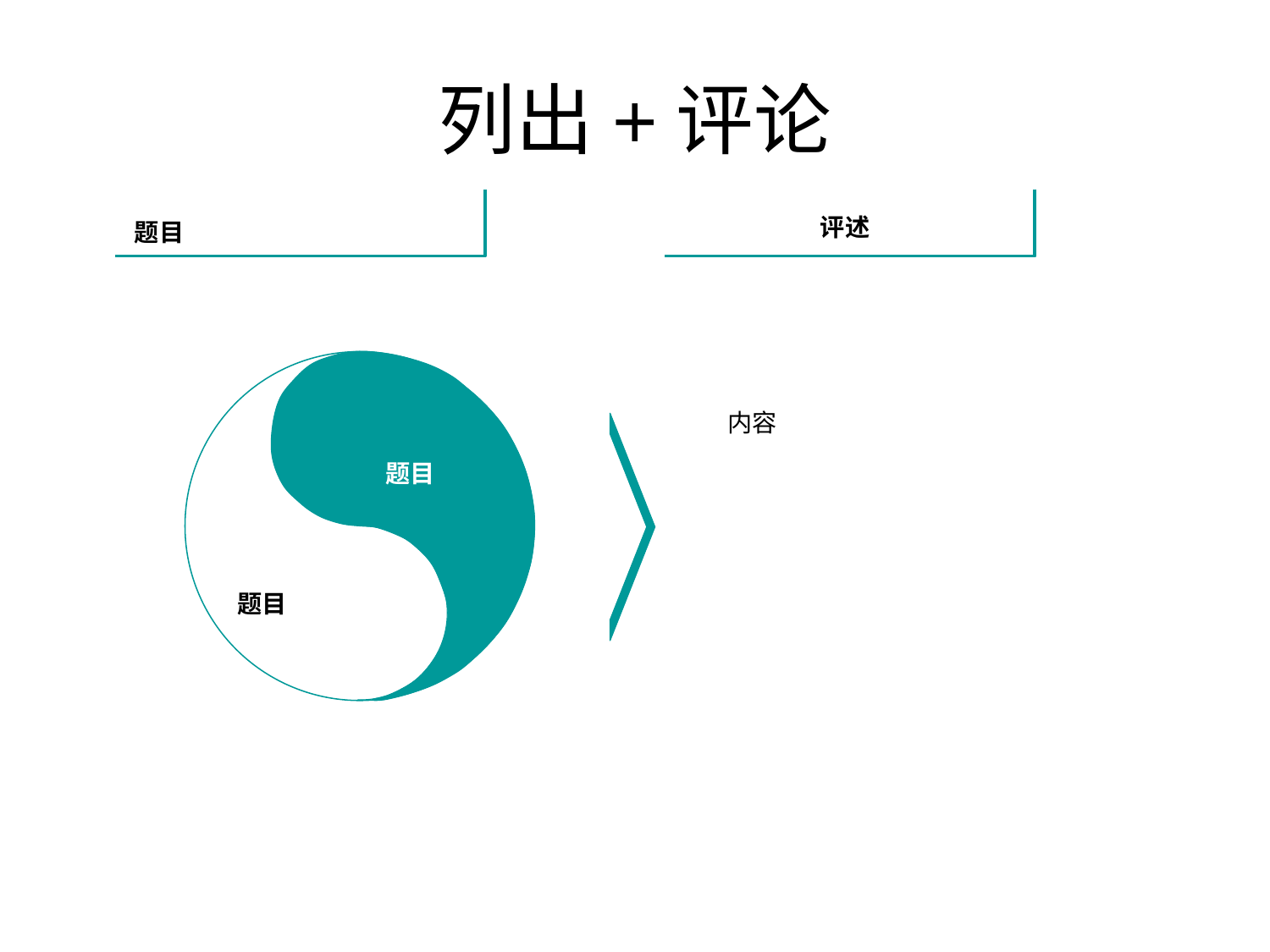

# 列出+评论

评述
题目

内容

题目
题目